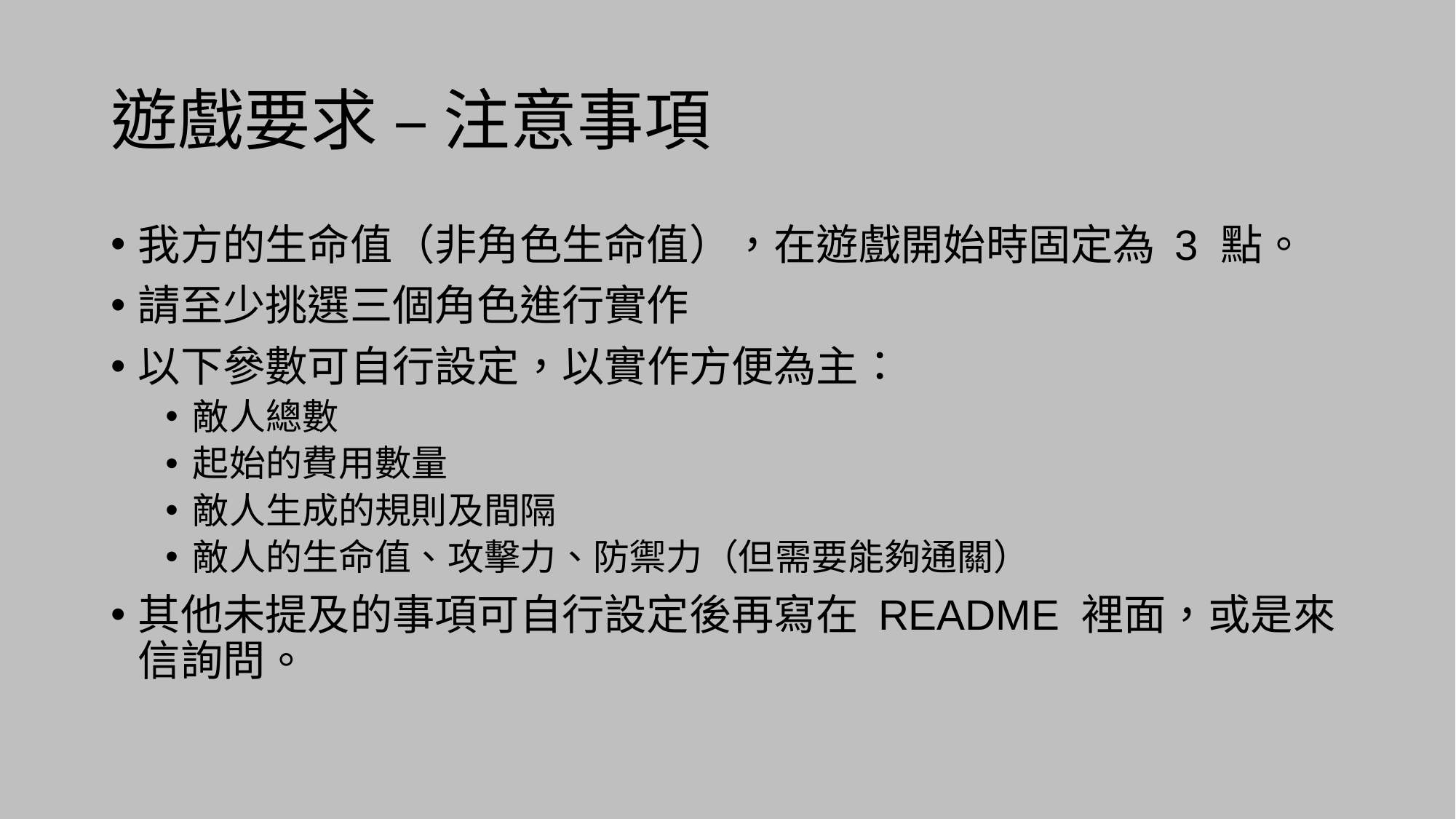

# 遊戲要求 – 注意事項
我方的生命值（非角色生命值），在遊戲開始時固定為 3 點。
請至少挑選三個角色進行實作
以下參數可自行設定，以實作方便為主：
敵人總數
起始的費用數量
敵人生成的規則及間隔
敵人的生命值、攻擊力、防禦力（但需要能夠通關）
其他未提及的事項可自行設定後再寫在 README 裡面，或是來信詢問。